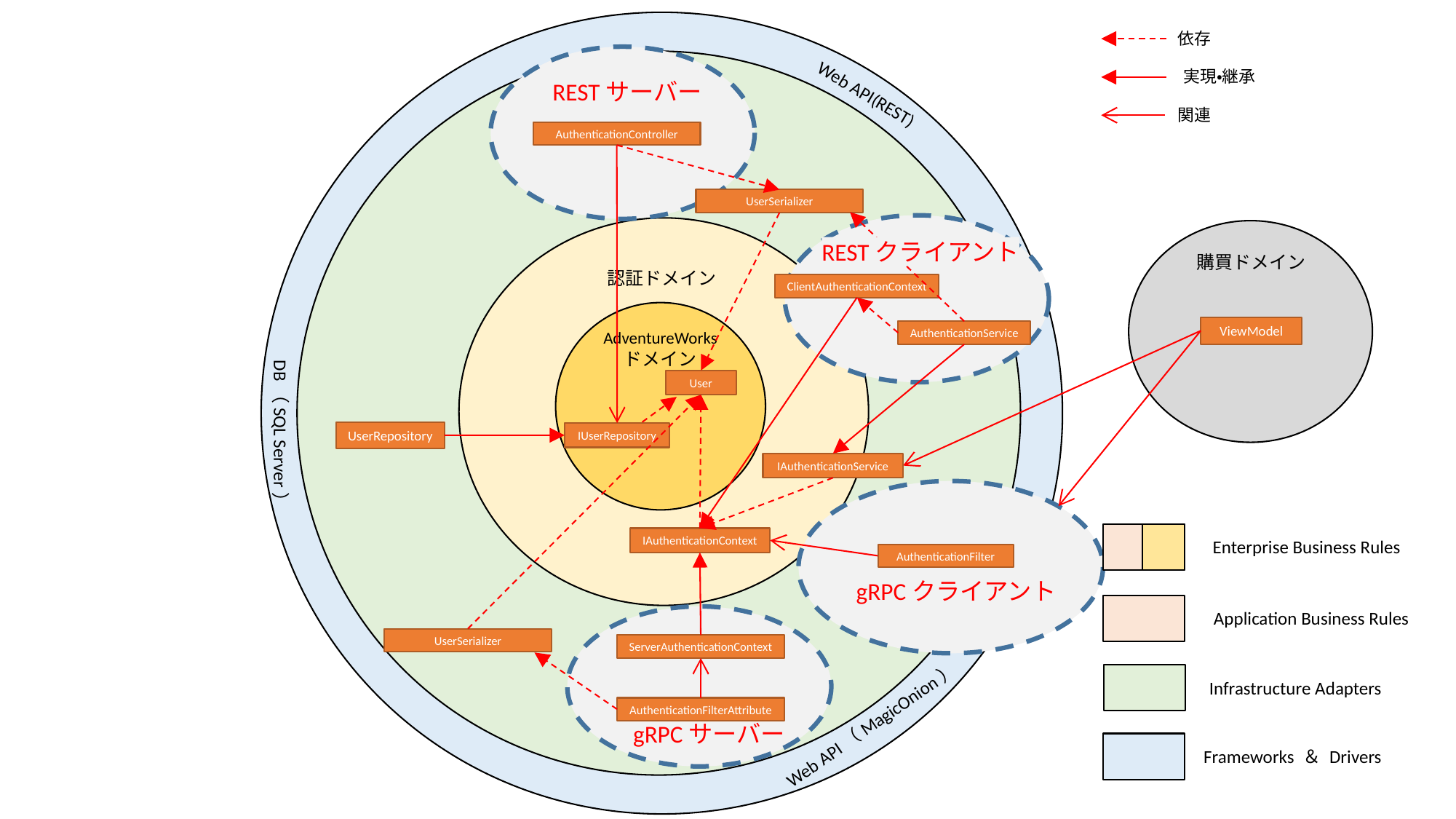

依存

実現・継承
RESTサーバー
Web API(REST)
関連
AuthenticationController
UserSerializer

RESTクライアント
購買ドメイン
認証ドメイン
ClientAuthenticationContext

ViewModel
AuthenticationService
AdventureWorks
ドメイン
User
DB（SQL Server）
UserRepository
IUserRepository
IAuthenticationService

Enterprise Business Rules

IAuthenticationContext
AuthenticationFilter
gRPCクライアント

Application Business Rules

UserSerializer
ServerAuthenticationContext

Infrastructure Adapters
AuthenticationFilterAttribute
Web API（MagicOnion）
gRPCサーバー

Frameworks ＆ Drivers